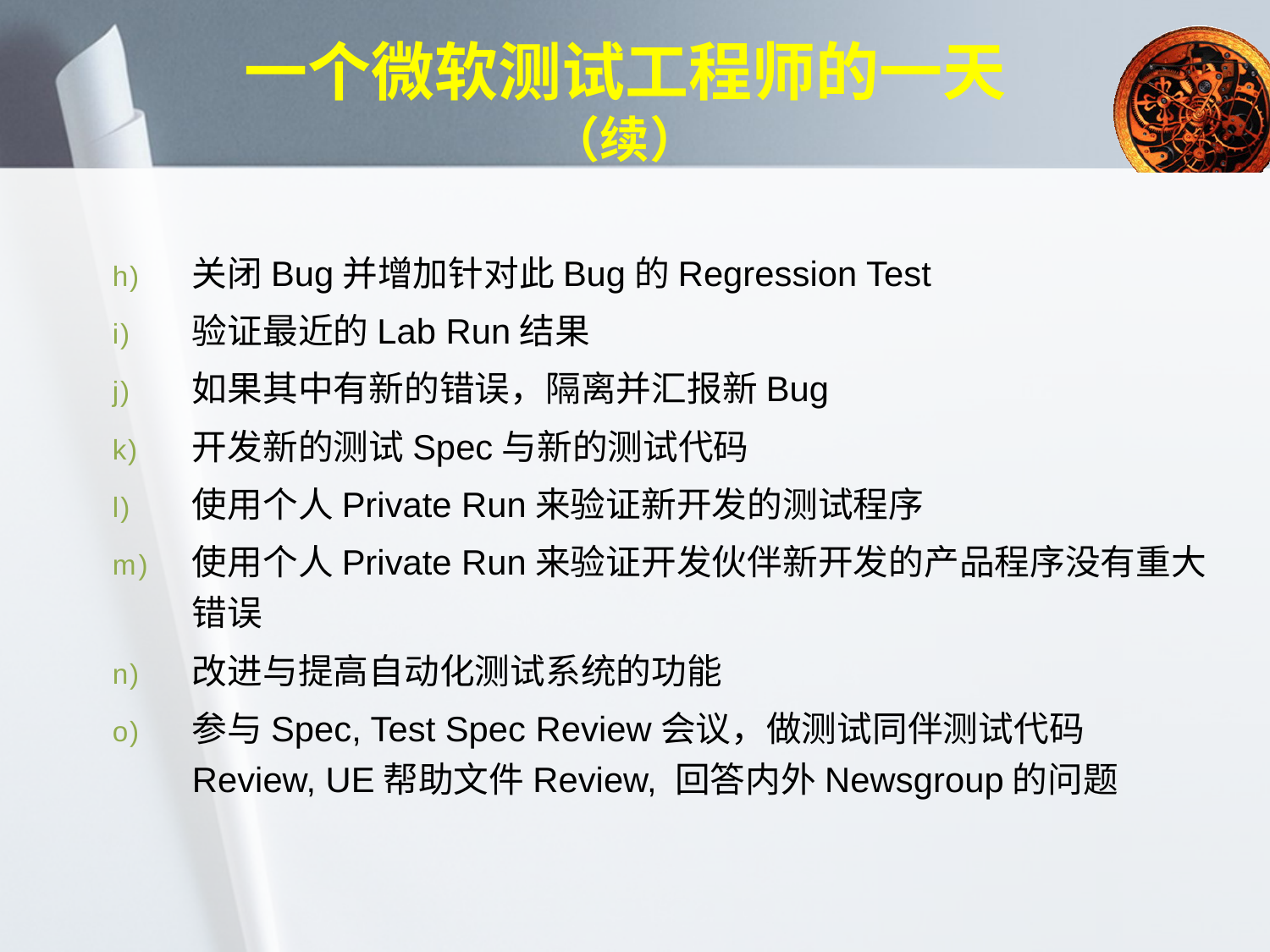

# 一个微软测试工程师的一天（续）
关闭Bug并增加针对此Bug的Regression Test
验证最近的Lab Run结果
如果其中有新的错误，隔离并汇报新Bug
开发新的测试Spec与新的测试代码
使用个人Private Run来验证新开发的测试程序
使用个人Private Run来验证开发伙伴新开发的产品程序没有重大错误
改进与提高自动化测试系统的功能
参与Spec, Test Spec Review会议，做测试同伴测试代码Review, UE帮助文件Review, 回答内外Newsgroup的问题